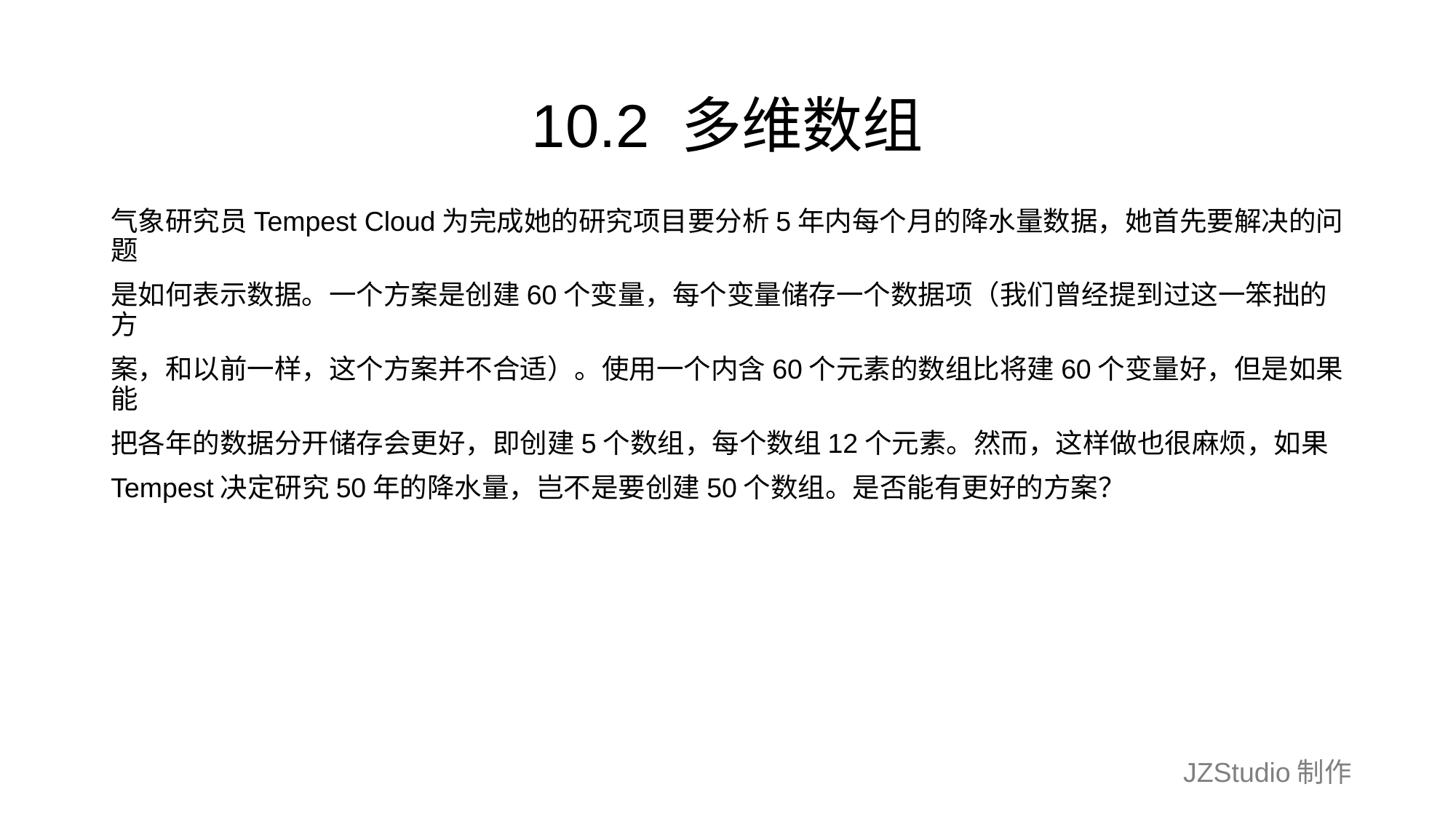

# 10.2 多维数组
气象研究员Tempest Cloud为完成她的研究项目要分析5年内每个月的降水量数据，她首先要解决的问题
是如何表示数据。一个方案是创建60个变量，每个变量储存一个数据项（我们曾经提到过这一笨拙的方
案，和以前一样，这个方案并不合适）。使用一个内含60个元素的数组比将建60个变量好，但是如果能
把各年的数据分开储存会更好，即创建5个数组，每个数组12个元素。然而，这样做也很麻烦，如果
Tempest决定研究50年的降水量，岂不是要创建50个数组。是否能有更好的方案？